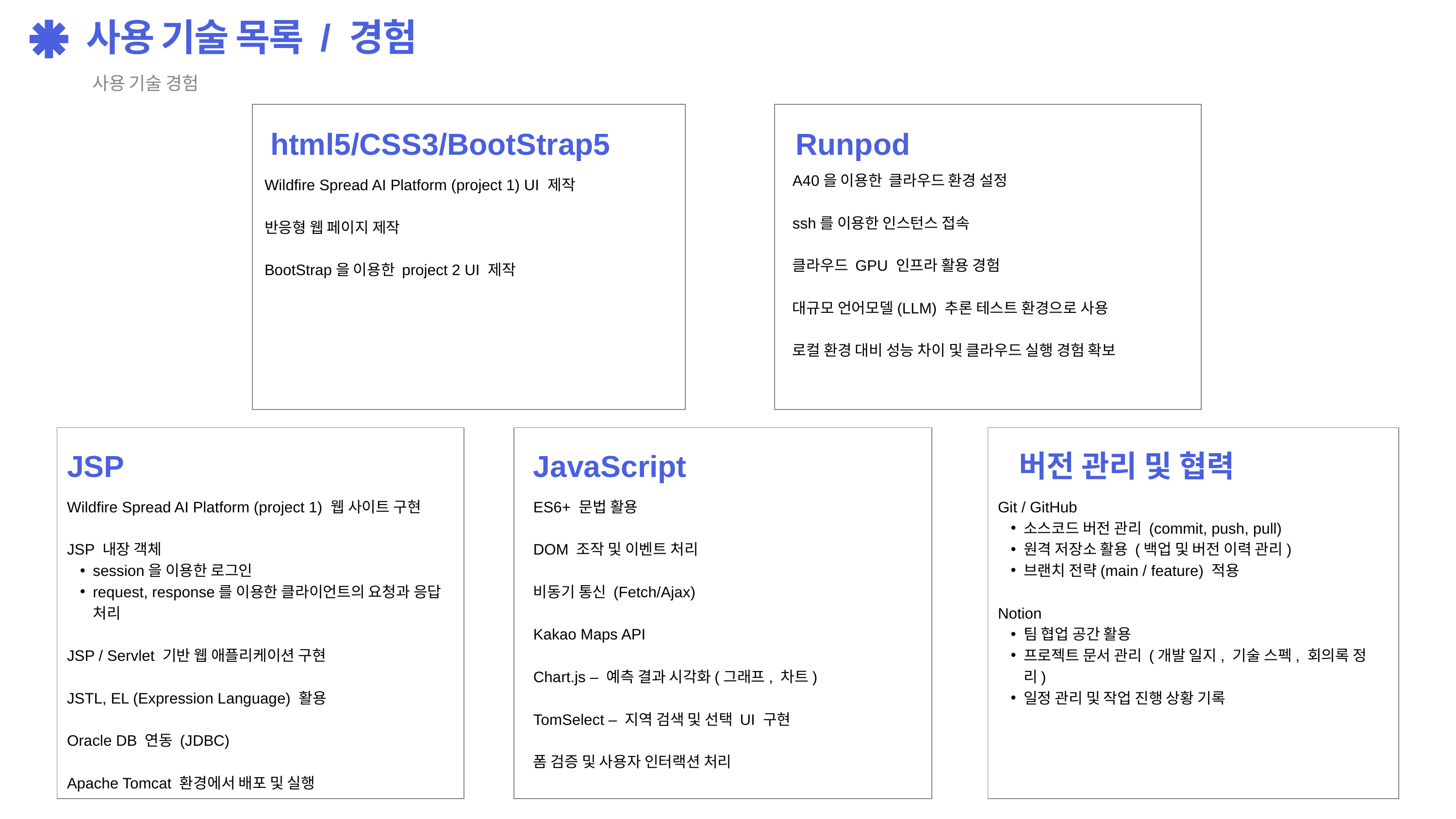

사용 기술 목록 / 경험
사용 기술 경험

html5/CSS3/BootStrap5
Runpod
A40을 이용한  클라우드 환경 설정

ssh를 이용한 인스턴스 접속

클라우드 GPU 인프라 활용 경험

대규모 언어모델(LLM) 추론 테스트 환경으로 사용

로컬 환경 대비 성능 차이 및 클라우드 실행 경험 확보
Wildfire Spread AI Platform (project 1) UI 제작

반응형 웹 페이지 제작

BootStrap을 이용한 project 2 UI 제작

JSP
JavaScript
버전 관리 및 협력
Wildfire Spread AI Platform (project 1) 웹 사이트 구현

JSP 내장 객체
session을 이용한 로그인
request, response를 이용한 클라이언트의 요청과 응답 처리

JSP / Servlet 기반 웹 애플리케이션 구현

JSTL, EL (Expression Language) 활용

Oracle DB 연동 (JDBC)

Apache Tomcat 환경에서 배포 및 실행

ES6+ 문법 활용

DOM 조작 및 이벤트 처리

비동기 통신 (Fetch/Ajax)

Kakao Maps API

Chart.js – 예측 결과 시각화(그래프, 차트)

TomSelect – 지역 검색 및 선택 UI 구현

폼 검증 및 사용자 인터랙션 처리
Git / GitHub
소스코드 버전 관리 (commit, push, pull)
원격 저장소 활용 (백업 및 버전 이력 관리)
브랜치 전략(main / feature) 적용

Notion
팀 협업 공간 활용
프로젝트 문서 관리 (개발 일지, 기술 스펙, 회의록 정리)
일정 관리 및 작업 진행 상황 기록